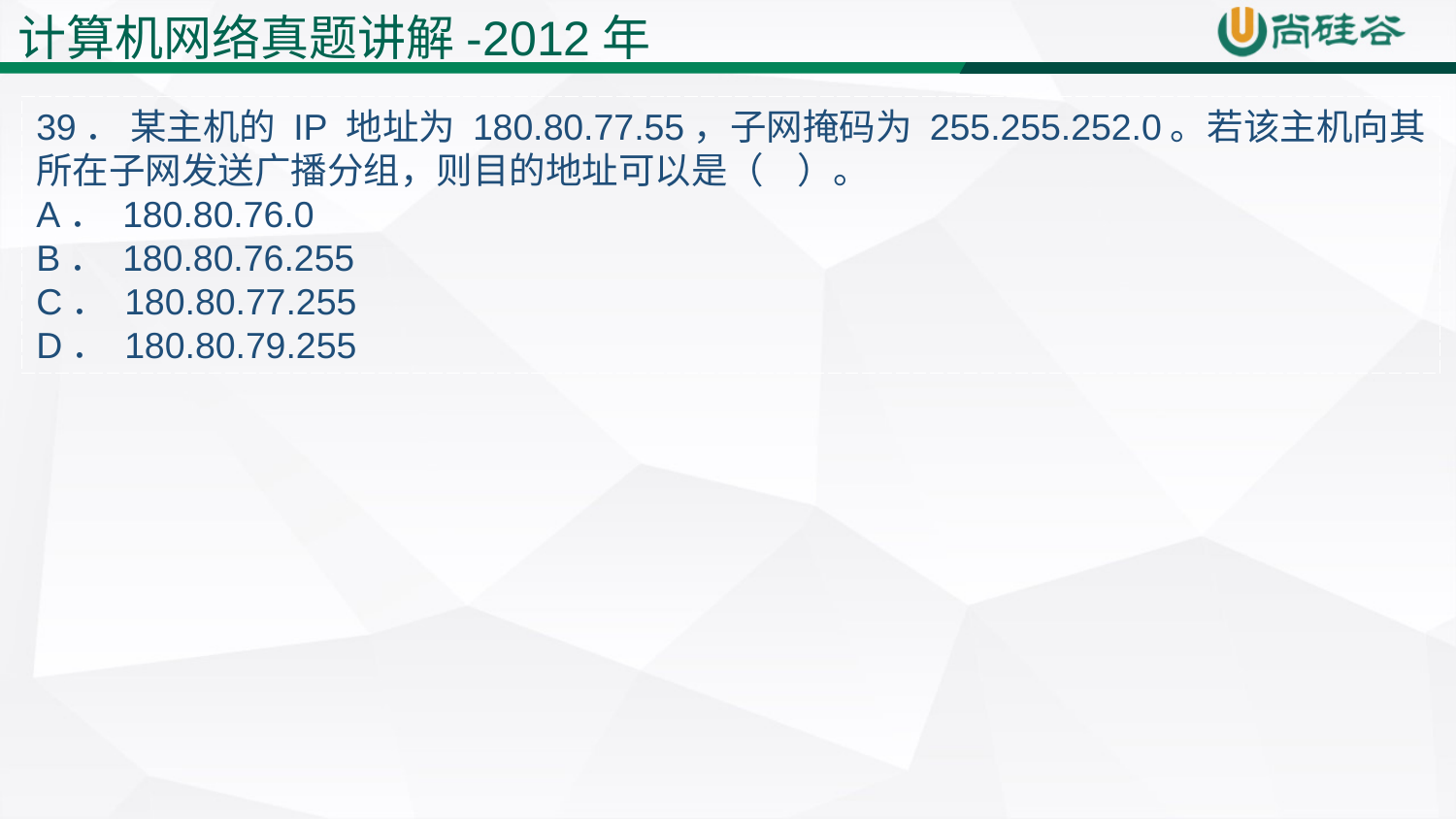

计算机网络真题讲解-2012年

39． 某主机的 IP 地址为 180.80.77.55，子网掩码为 255.255.252.0。若该主机向其所在子网发送广播分组，则目的地址可以是（    ）。
A． 180.80.76.0
B． 180.80.76.255
C． 180.80.77.255
D． 180.80.79.255